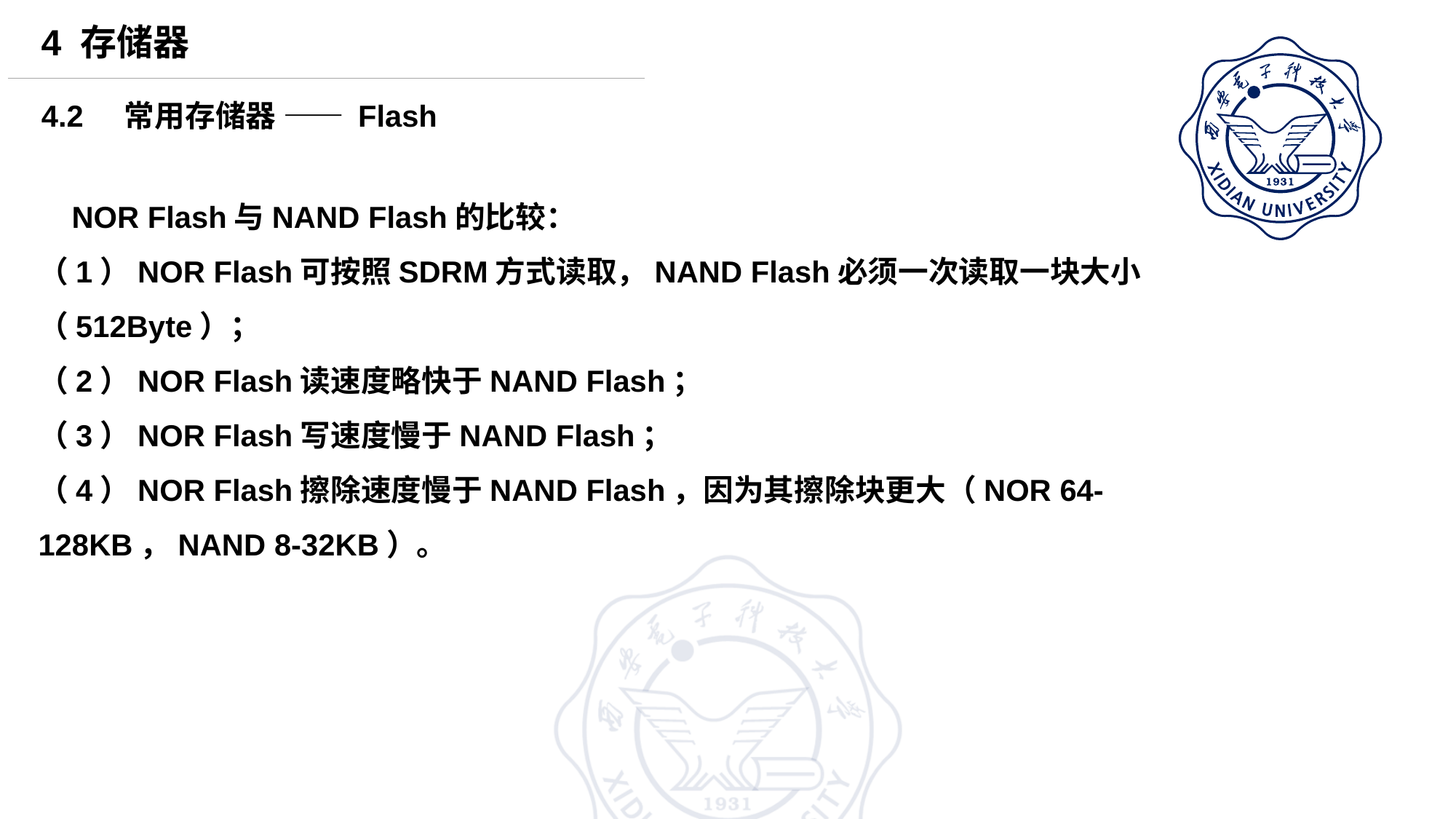

4 存储器

4.2    常用存储器 —— Flash
    NOR Flash与NAND Flash的比较：
（1）NOR Flash可按照SDRM方式读取，NAND Flash必须一次读取一块大小（512Byte）；
（2）NOR Flash读速度略快于NAND Flash；
（3）NOR Flash写速度慢于NAND Flash；
（4）NOR Flash擦除速度慢于NAND Flash，因为其擦除块更大（NOR 64-128KB，NAND 8-32KB）。